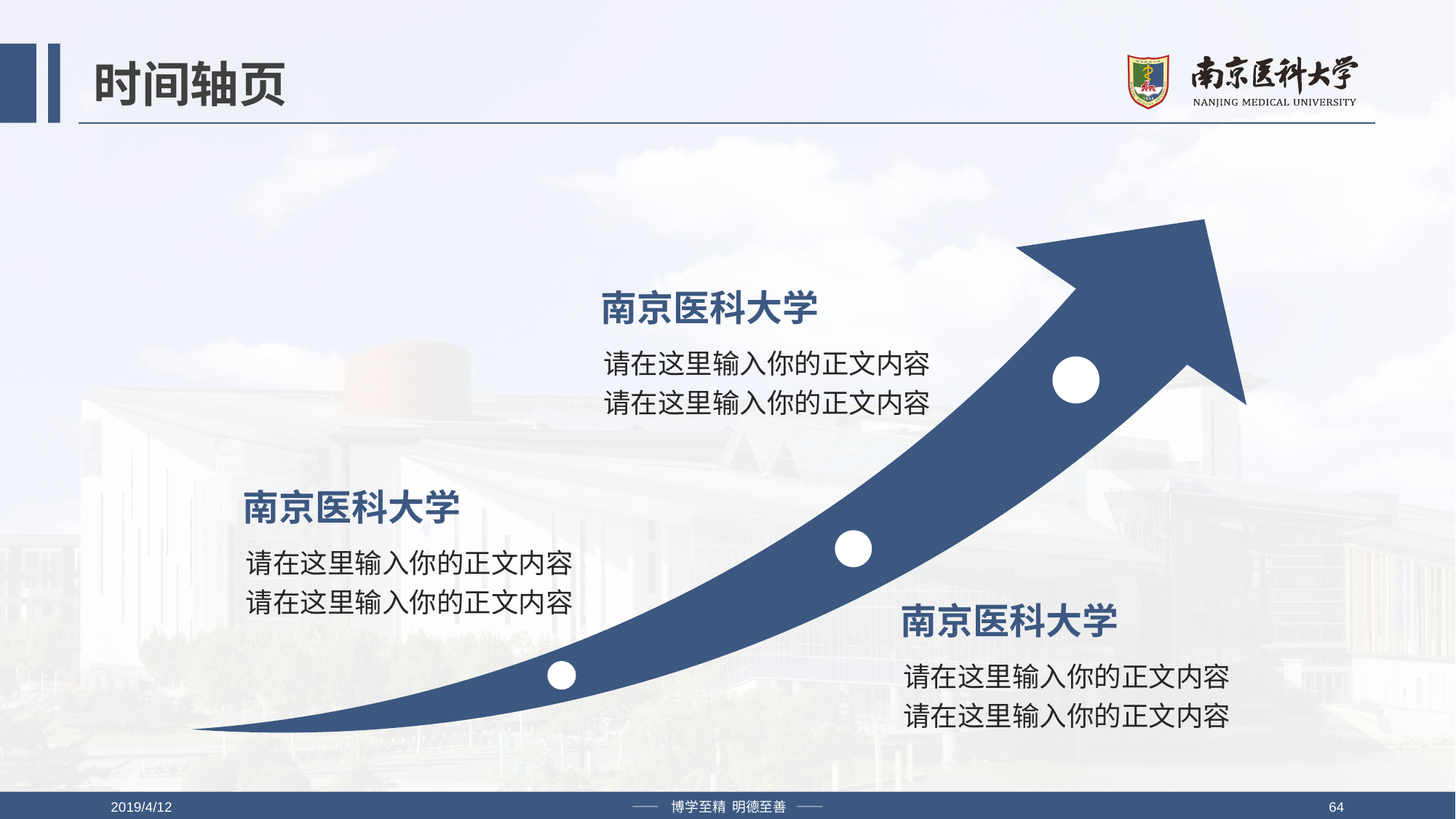

# 时间轴页

南京医科大学
请在这里输入你的正文内容
请在这里输入你的正文内容

南京医科大学

请在这里输入你的正文内容
请在这里输入你的正文内容
南京医科大学
请在这里输入你的正文内容
请在这里输入你的正文内容

2019/4/12
——   博学至精  明德至善   ——
64